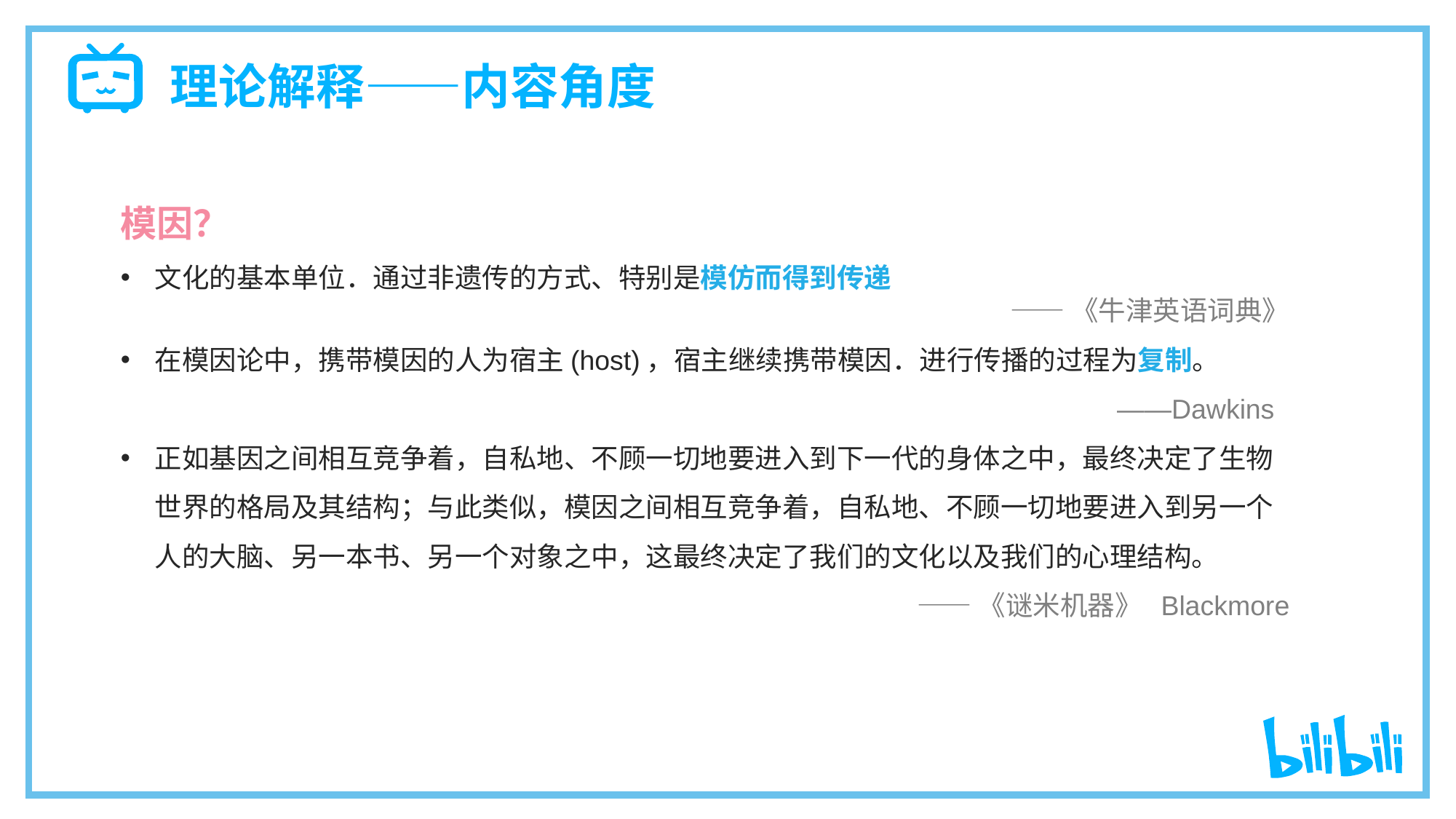

理论解释——内容角度
模因？
文化的基本单位．通过非遗传的方式、特别是模仿而得到传递
——《牛津英语词典》
在模因论中，携带模因的人为宿主(host)，宿主继续携带模因．进行传播的过程为复制。
——Dawkins
正如基因之间相互竞争着，自私地、不顾一切地要进入到下一代的身体之中，最终决定了生物世界的格局及其结构；与此类似，模因之间相互竞争着，自私地、不顾一切地要进入到另一个人的大脑、另一本书、另一个对象之中，这最终决定了我们的文化以及我们的心理结构。
——《谜米机器》  Blackmore